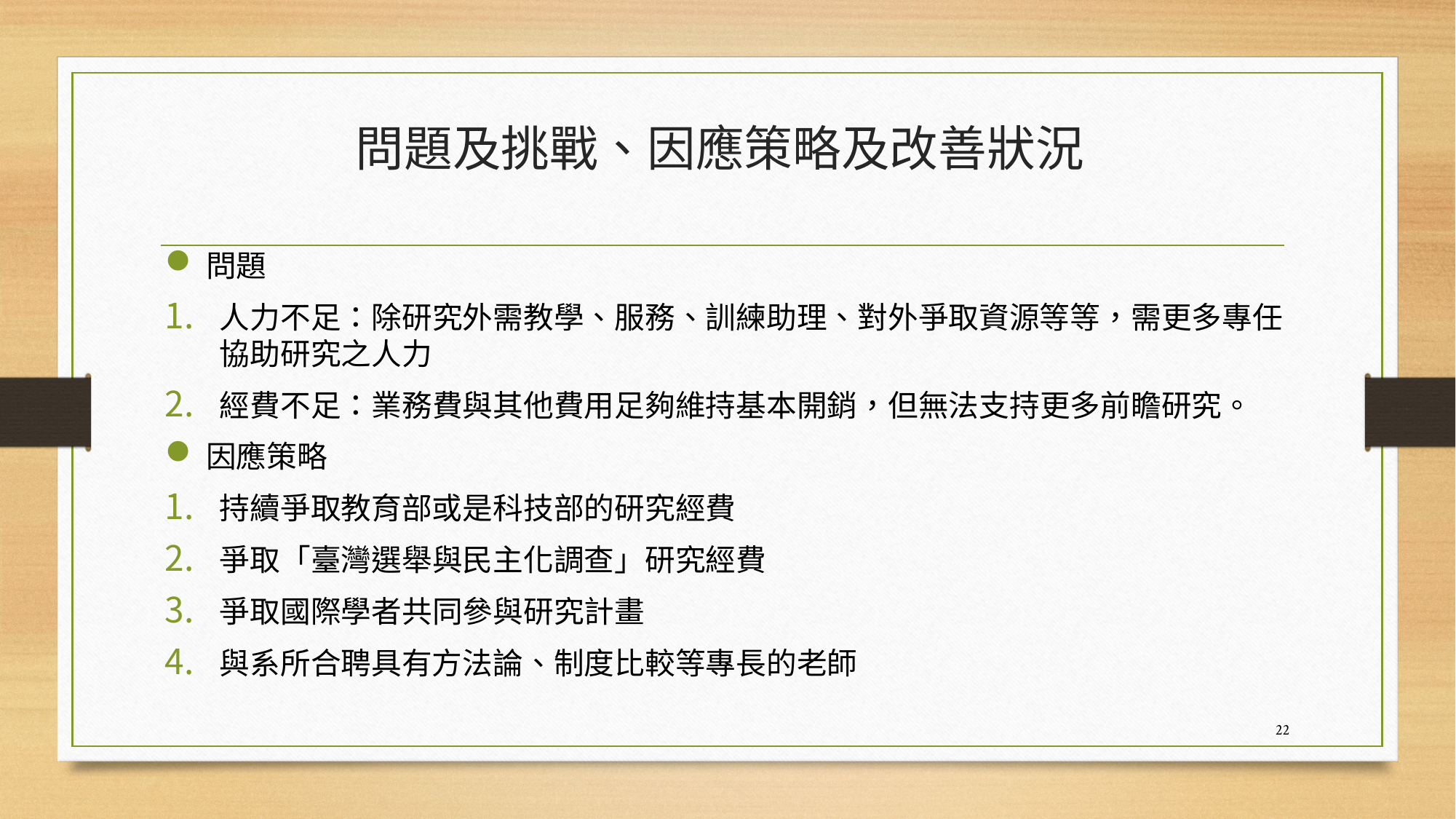

# 問題及挑戰、因應策略及改善狀況
問題
人力不足：除研究外需教學、服務、訓練助理、對外爭取資源等等，需更多專任協助研究之人力
經費不足：業務費與其他費用足夠維持基本開銷，但無法支持更多前瞻研究。
因應策略
持續爭取教育部或是科技部的研究經費
爭取「臺灣選舉與民主化調查」研究經費
爭取國際學者共同參與研究計畫
與系所合聘具有方法論、制度比較等專長的老師
22